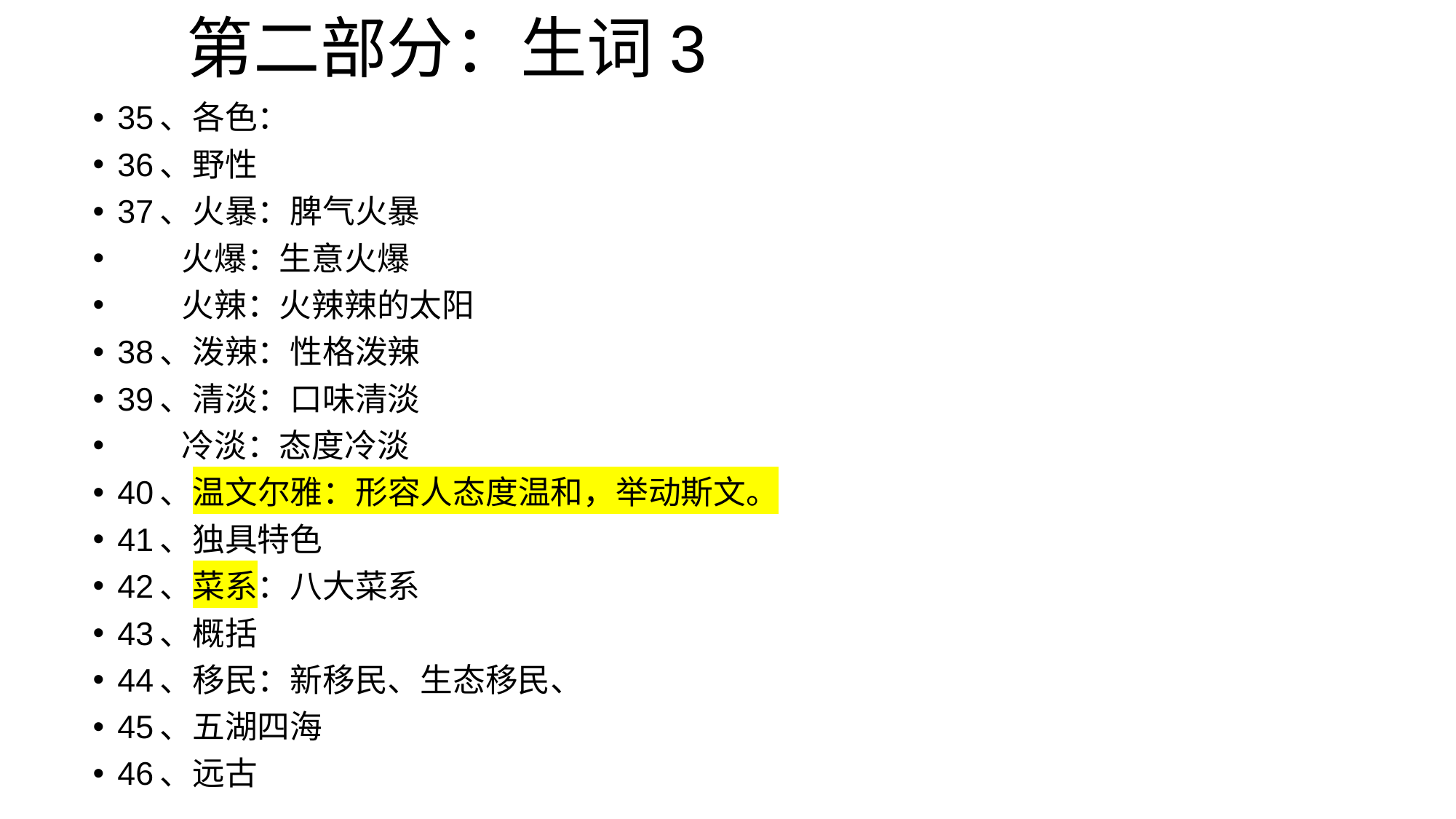

# 第二部分：生词3
35、各色：
36、野性
37、火暴：脾气火暴
        火爆：生意火爆
        火辣：火辣辣的太阳
38、泼辣：性格泼辣
39、清淡：口味清淡
        冷淡：态度冷淡
40、温文尔雅：形容人态度温和，举动斯文。
41、独具特色
42、菜系：八大菜系
43、概括
44、移民：新移民、生态移民、
45、五湖四海
46、远古